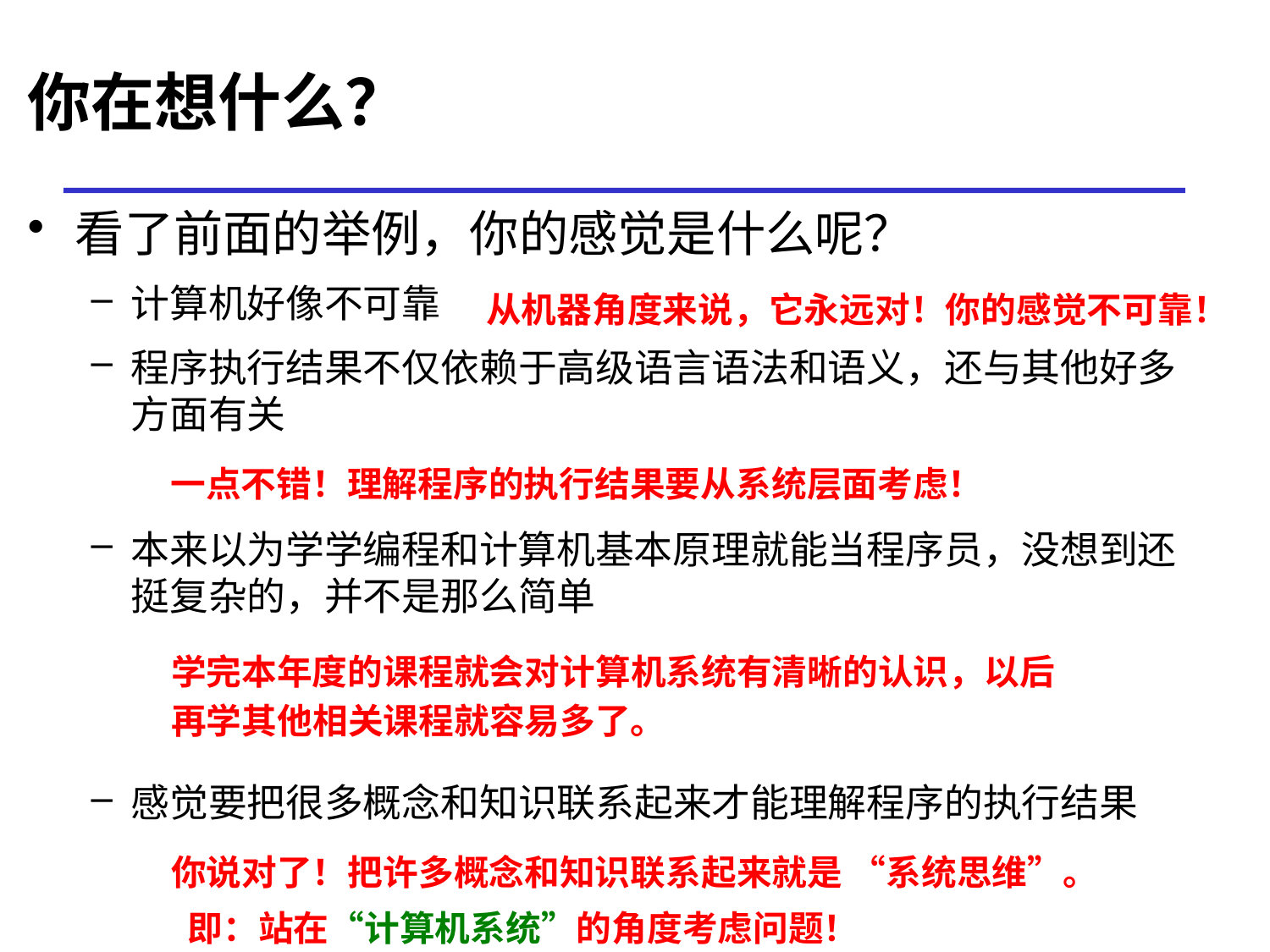

# 你在想什么？
看了前面的举例，你的感觉是什么呢？
计算机好像不可靠
程序执行结果不仅依赖于高级语言语法和语义，还与其他好多方面有关

本来以为学学编程和计算机基本原理就能当程序员，没想到还挺复杂的，并不是那么简单

感觉要把很多概念和知识联系起来才能理解程序的执行结果
从机器角度来说，它永远对！你的感觉不可靠！
一点不错！理解程序的执行结果要从系统层面考虑！
学完本年度的课程就会对计算机系统有清晰的认识，以后再学其他相关课程就容易多了。
你说对了！把许多概念和知识联系起来就是 “系统思维”。
 即：站在“计算机系统”的角度考虑问题！